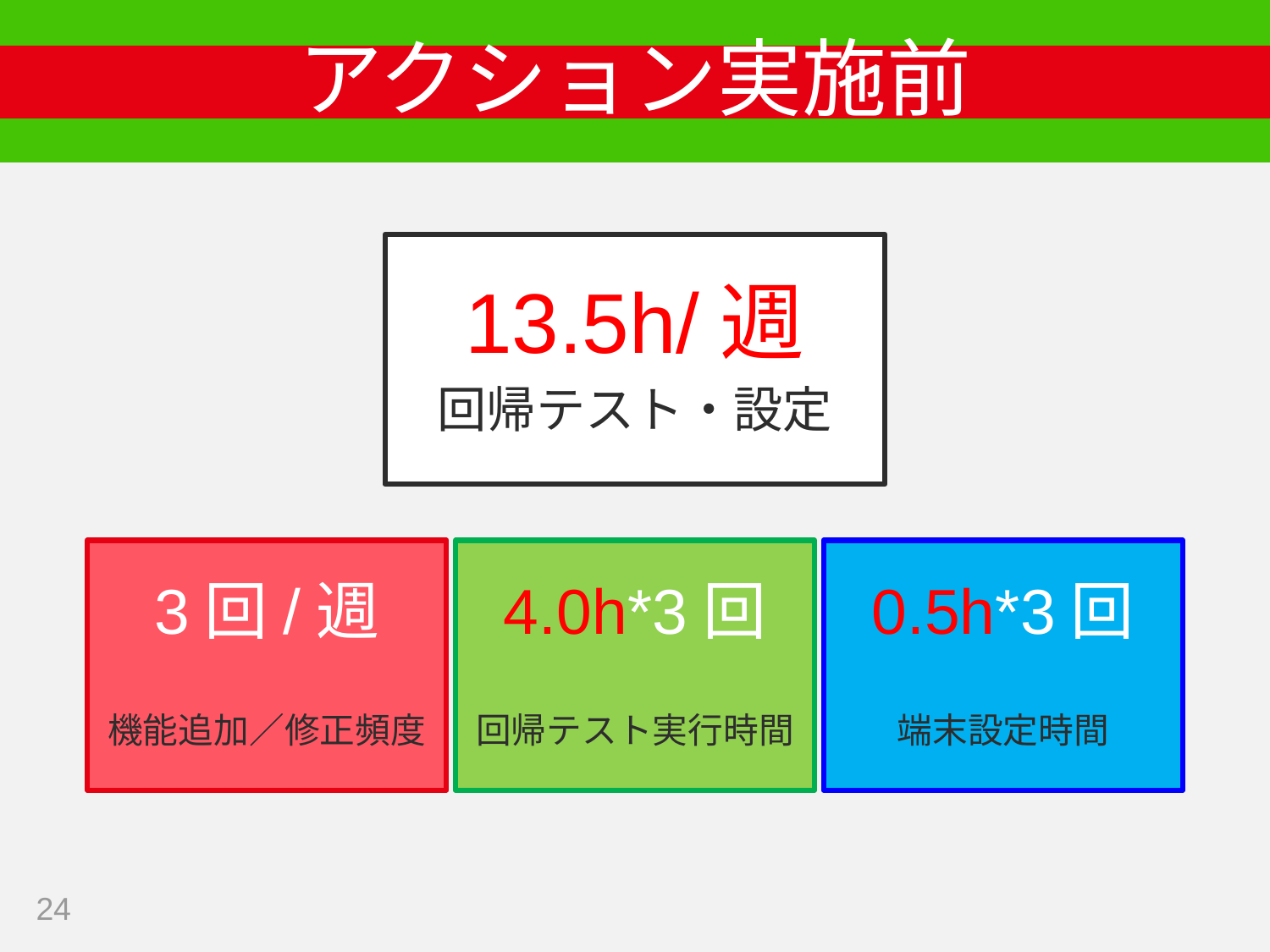

# アクション実施前
13.5h/週
回帰テスト・設定
3回/週

機能追加／修正頻度
4.0h*3回

回帰テスト実行時間
0.5h*3回

端末設定時間
24